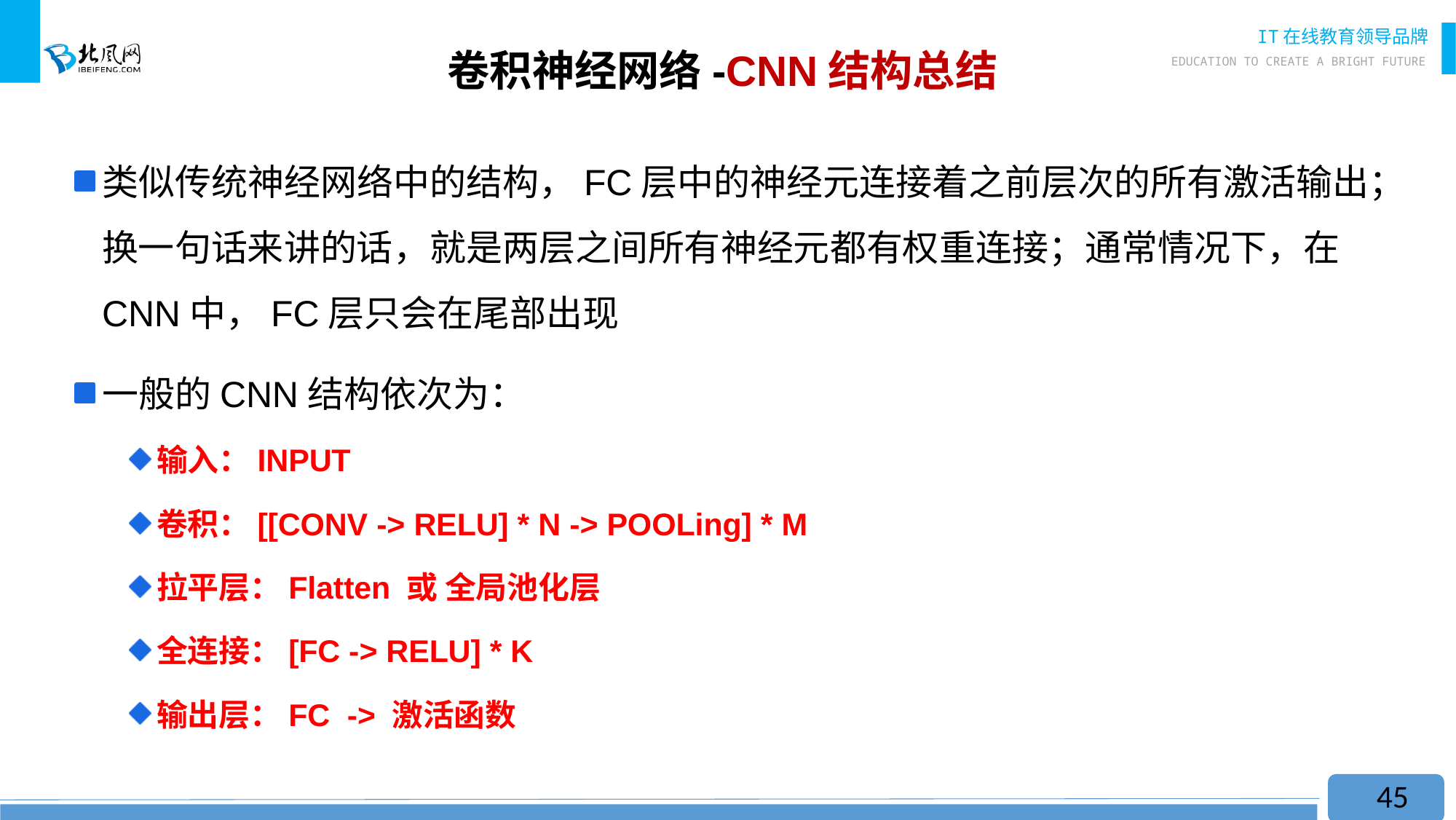

# 卷积神经网络-CNN结构总结
类似传统神经网络中的结构，FC层中的神经元连接着之前层次的所有激活输出；换一句话来讲的话，就是两层之间所有神经元都有权重连接；通常情况下，在CNN中，FC层只会在尾部出现
一般的CNN结构依次为：
输入：INPUT
卷积：[[CONV -> RELU] * N -> POOLing] * M
拉平层：Flatten 或 全局池化层
全连接：[FC -> RELU] * K
输出层：FC  -> 激活函数